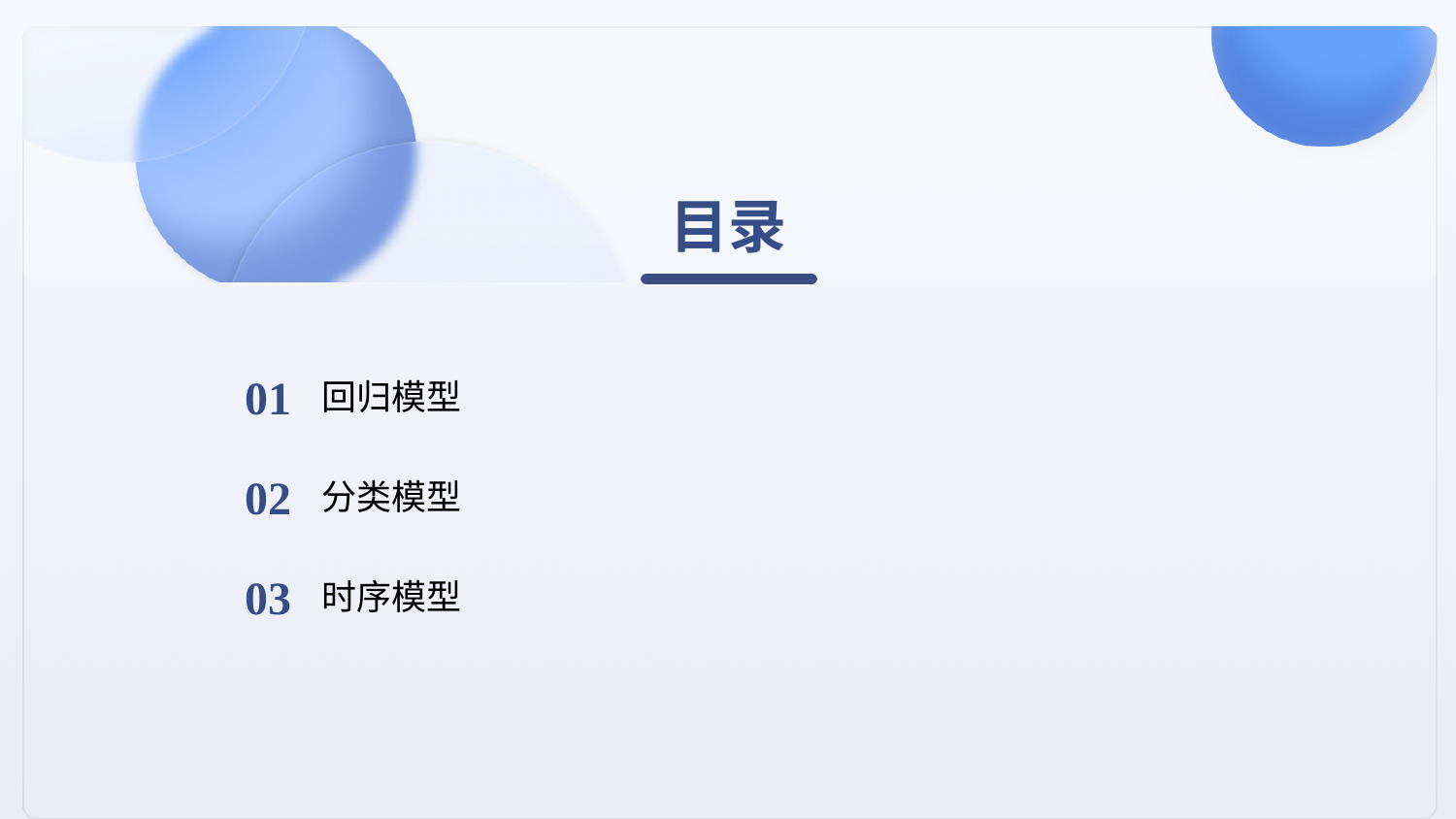

目录
01
回归模型
02
分类模型
03
时序模型